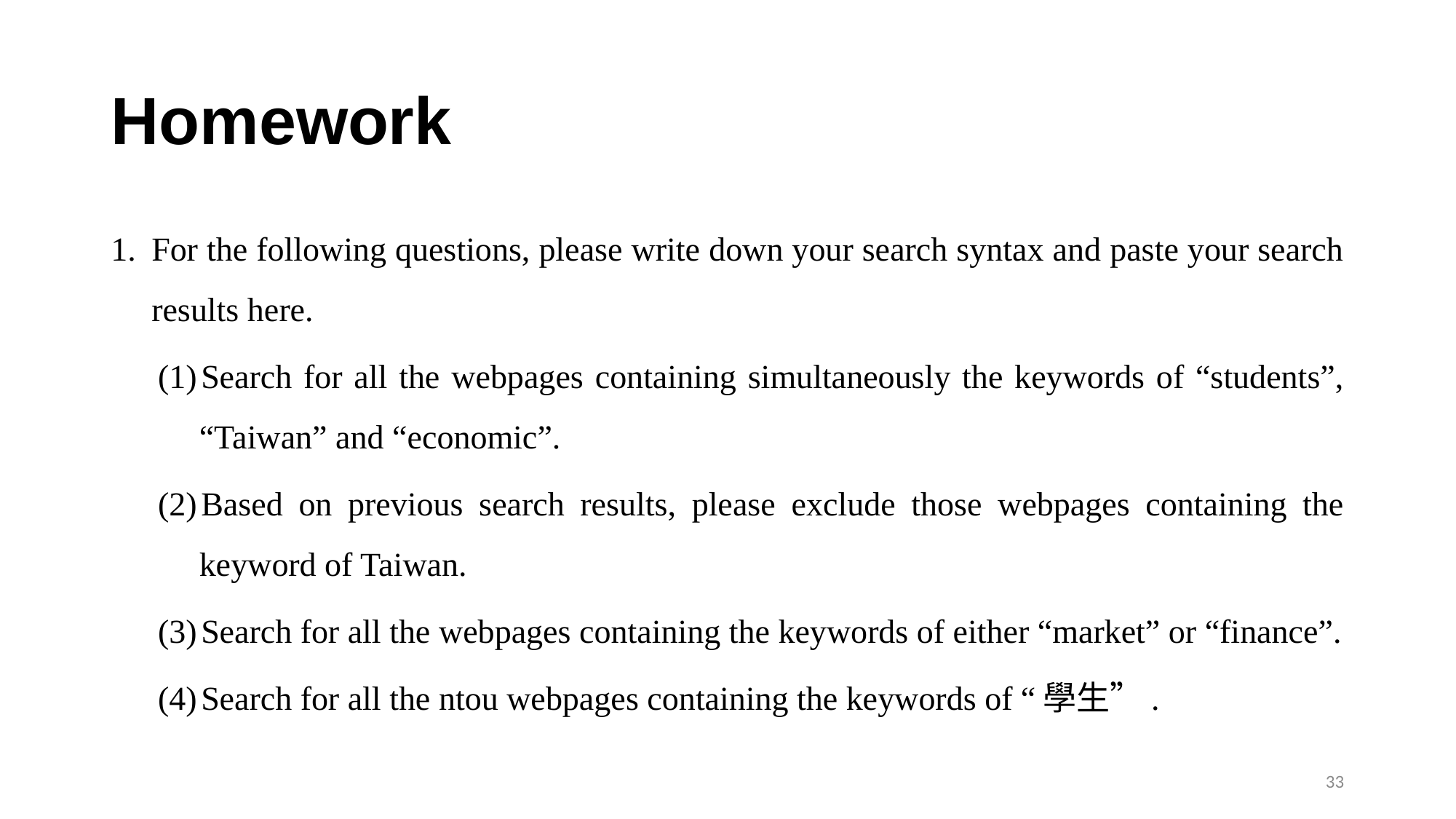

# Homework
For the following questions, please write down your search syntax and paste your search results here.
Search for all the webpages containing simultaneously the keywords of “students”, “Taiwan” and “economic”.
Based on previous search results, please exclude those webpages containing the keyword of Taiwan.
Search for all the webpages containing the keywords of either “market” or “finance”.
Search for all the ntou webpages containing the keywords of “學生”.
33